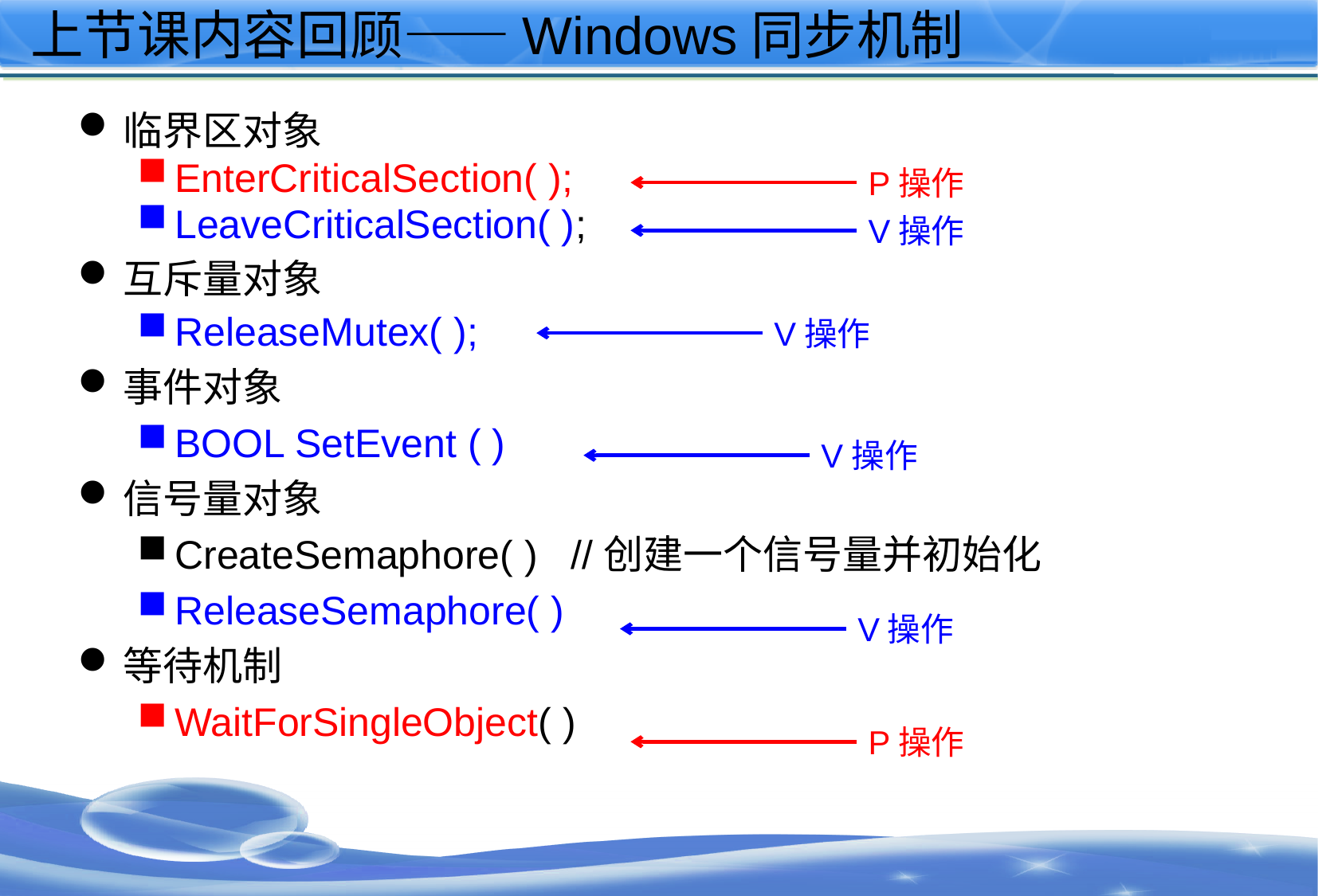

# 上节课内容回顾——Windows同步机制
临界区对象
EnterCriticalSection( );
LeaveCriticalSection( );
互斥量对象
ReleaseMutex( );
事件对象
BOOL SetEvent ( )
信号量对象
CreateSemaphore( )   //创建一个信号量并初始化
ReleaseSemaphore( )
等待机制
WaitForSingleObject( )
P操作
V操作
V操作
V操作
V操作
P操作